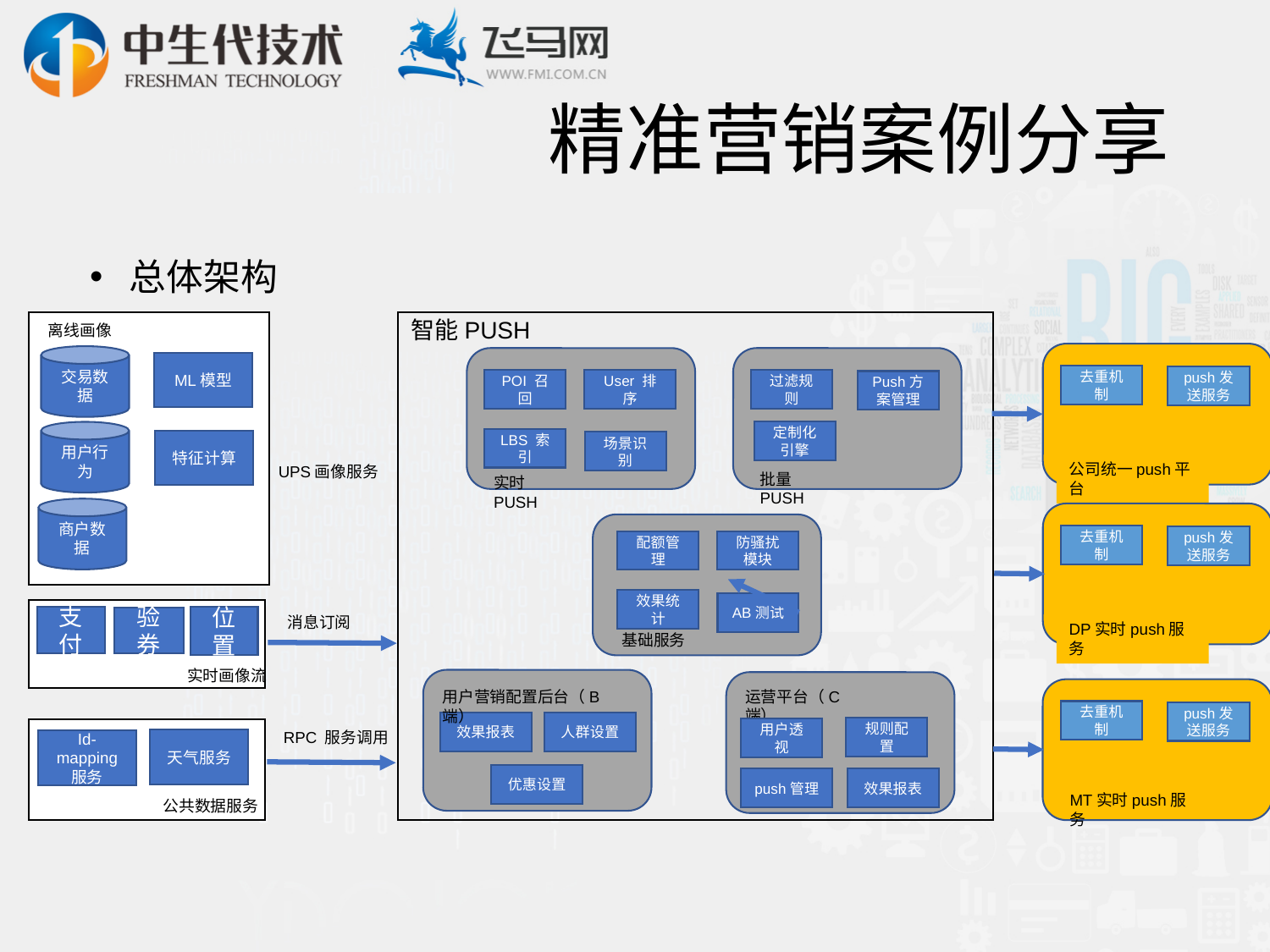

# 精准营销案例分享
总体架构
智能PUSH

离线画像

交易数据

POI 召回
User 排序
LBS 索引
场景识别
实时 PUSH

过滤规则
Push方案管理
批量 PUSH
离线 push
ML模型
去重机制
push发送服务
定制化
引擎
用户行为
特征计算
公司统一push平台
UPS画像服务
商户数据

配额管理
防骚扰
模块
效果统计
AB测试
基础服务
去重机制
push发送服务

消息订阅
支付
位置
验券
DP实时push服务
实时画像流

运营平台（C端）
用户营销配置后台（B端）
去重机制
push发送服务
效果报表
人群设置
规则配置
用户透视

RPC 服务调用
天气服务
Id-mapping
服务
优惠设置
效果报表
push管理
MT实时push服务
公共数据服务